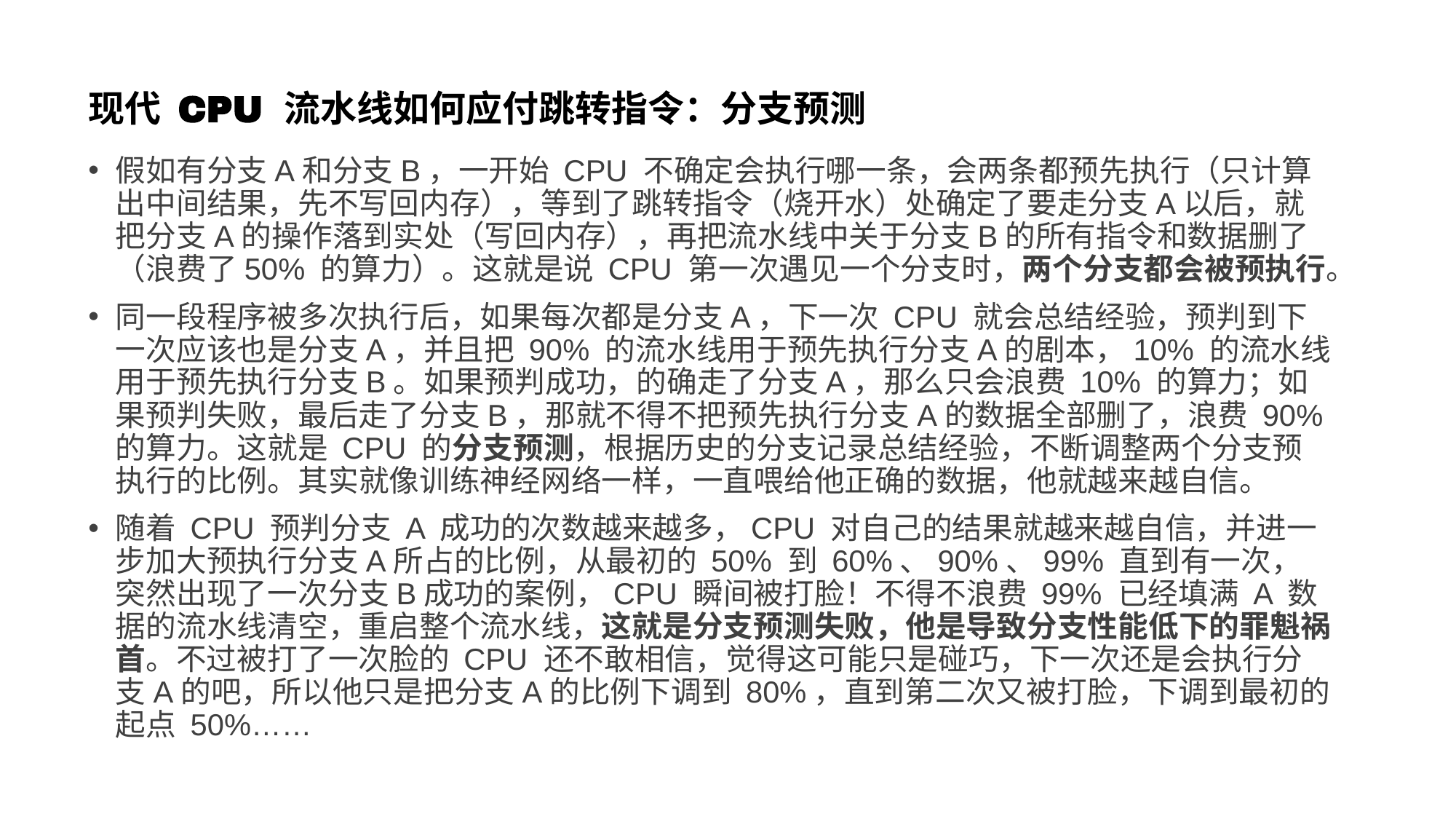

# 现代 CPU 流水线如何应付跳转指令：分支预测
假如有分支A和分支B，一开始 CPU 不确定会执行哪一条，会两条都预先执行（只计算出中间结果，先不写回内存），等到了跳转指令（烧开水）处确定了要走分支A以后，就把分支A的操作落到实处（写回内存），再把流水线中关于分支B的所有指令和数据删了（浪费了50% 的算力）。这就是说 CPU 第一次遇见一个分支时，两个分支都会被预执行。
同一段程序被多次执行后，如果每次都是分支A，下一次 CPU 就会总结经验，预判到下一次应该也是分支A，并且把 90% 的流水线用于预先执行分支A的剧本，10% 的流水线用于预先执行分支B。如果预判成功，的确走了分支A，那么只会浪费 10% 的算力；如果预判失败，最后走了分支B，那就不得不把预先执行分支A的数据全部删了，浪费 90% 的算力。这就是 CPU 的分支预测，根据历史的分支记录总结经验，不断调整两个分支预执行的比例。其实就像训练神经网络一样，一直喂给他正确的数据，他就越来越自信。
随着 CPU 预判分支 A 成功的次数越来越多，CPU 对自己的结果就越来越自信，并进一步加大预执行分支A所占的比例，从最初的 50% 到 60%、90%、99% 直到有一次，突然出现了一次分支B成功的案例，CPU 瞬间被打脸！不得不浪费 99% 已经填满 A 数据的流水线清空，重启整个流水线，这就是分支预测失败，他是导致分支性能低下的罪魁祸首。不过被打了一次脸的 CPU 还不敢相信，觉得这可能只是碰巧，下一次还是会执行分支A的吧，所以他只是把分支A的比例下调到 80%，直到第二次又被打脸，下调到最初的起点 50%……